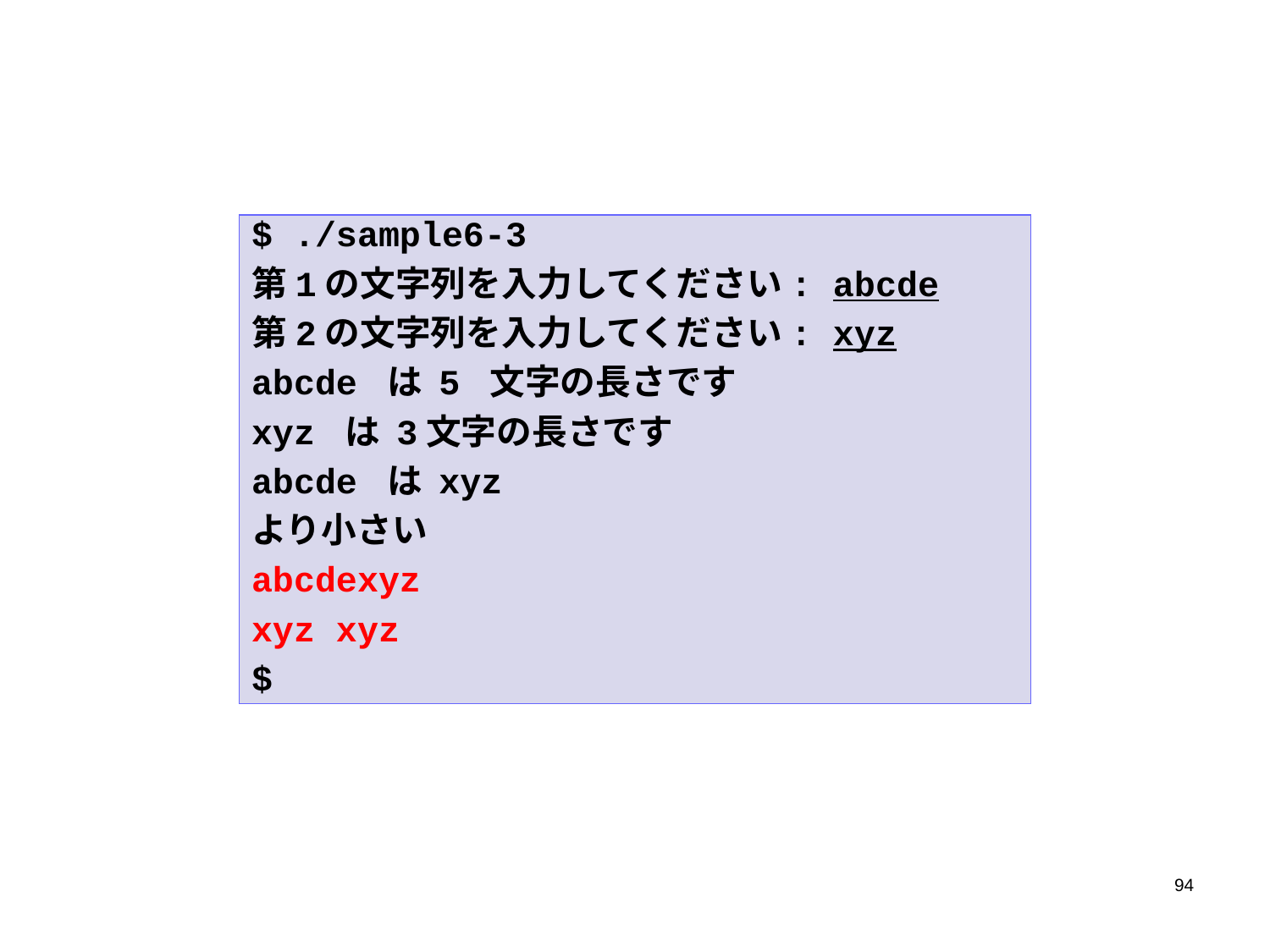

$ ./sample6-3
第1の文字列を入力してください: abcde
第2の文字列を入力してください: xyz
abcde は 5 文字の長さです
xyz は 3文字の長さです
abcde は xyz
より小さい
abcdexyz
xyz xyz
$
94